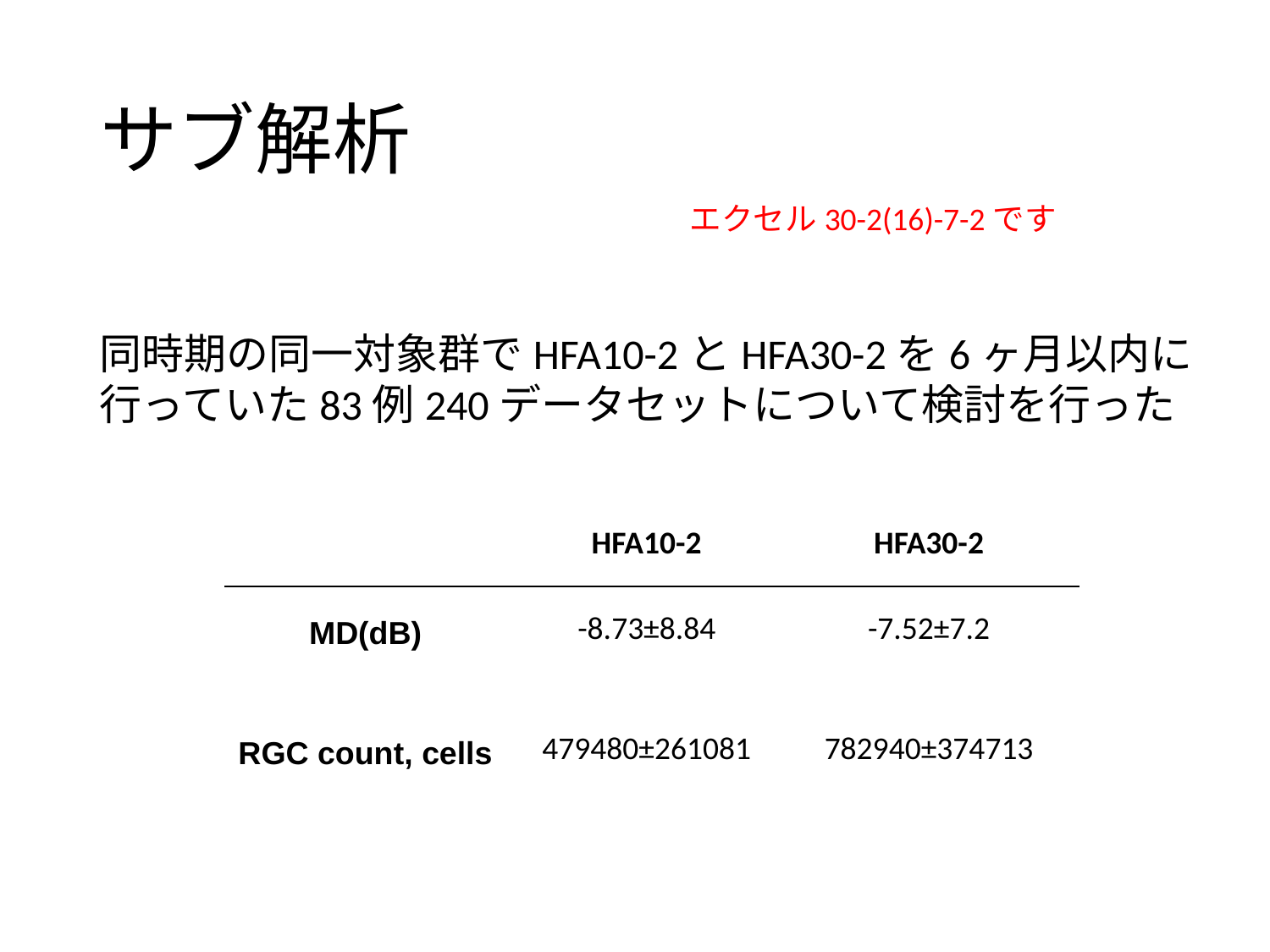

# サブ解析
エクセル30-2(16)-7-2です
同時期の同一対象群でHFA10-2とHFA30-2を6ヶ月以内に行っていた83例240データセットについて検討を行った
|  | HFA10-2 | HFA30-2 |
| --- | --- | --- |
| MD(dB) | -8.73±8.84 | -7.52±7.2 |
| RGC count, cells | 479480±261081 | 782940±374713 |
|  |
| --- |